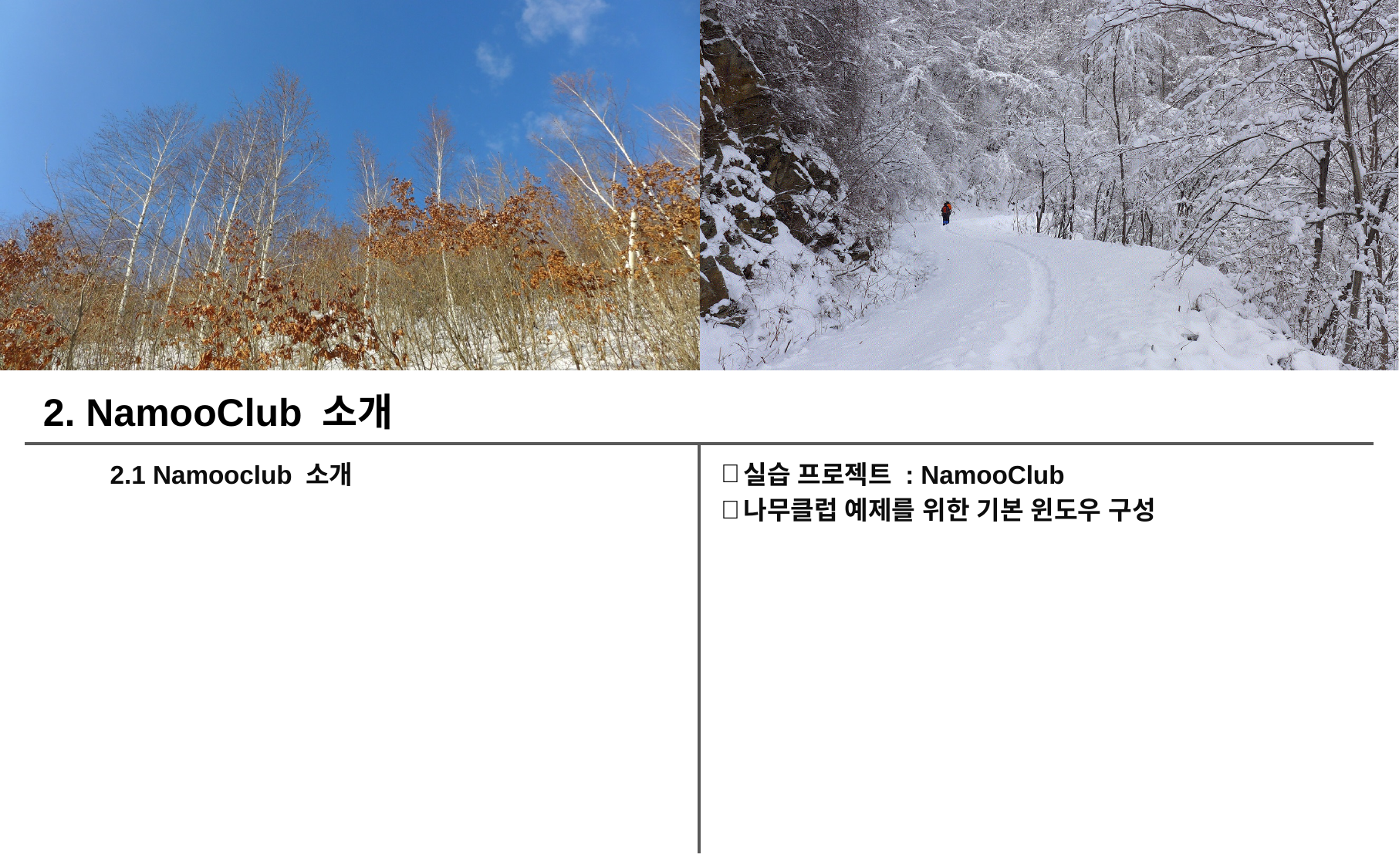

2. NamooClub 소개
2.1 Namooclub 소개
실습 프로젝트 : NamooClub
나무클럽 예제를 위한 기본 윈도우 구성